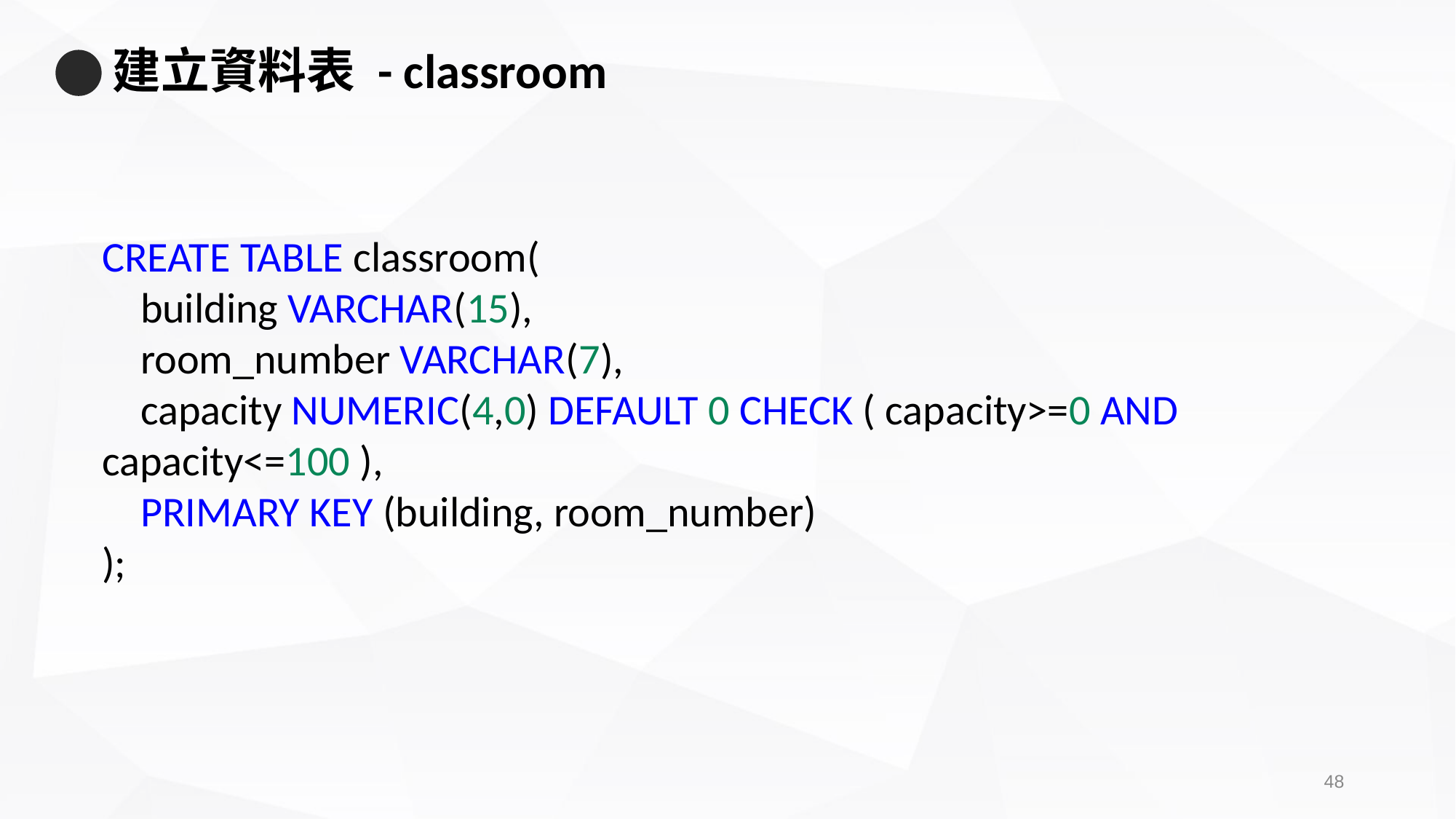

# 建立資料表 - classroom
CREATE TABLE classroom(
    building VARCHAR(15),
    room_number VARCHAR(7),
    capacity NUMERIC(4,0) DEFAULT 0 CHECK ( capacity>=0 AND capacity<=100 ),
    PRIMARY KEY (building, room_number)
);
48